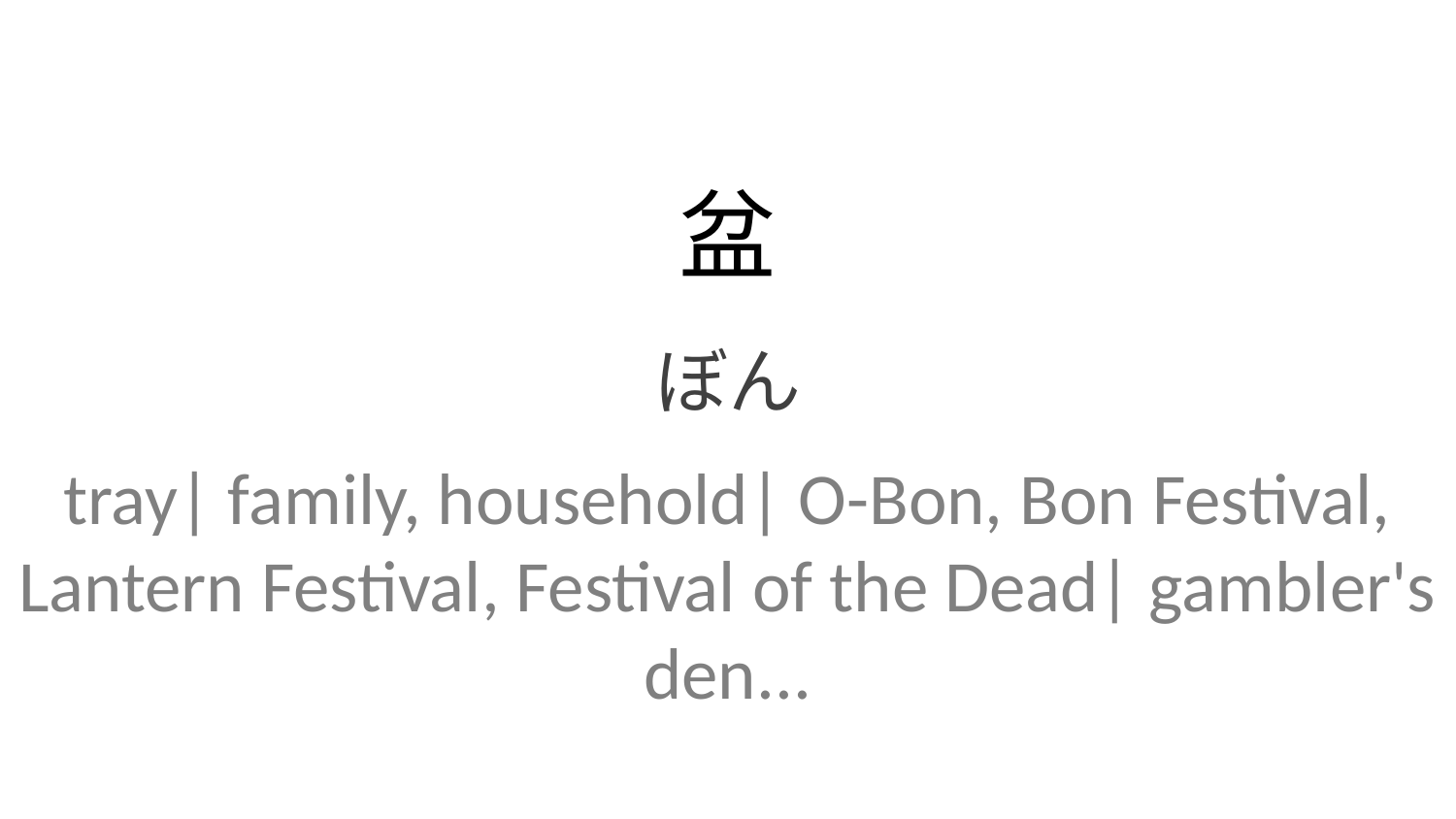

盆

ぼん
tray| family, household| O-Bon, Bon Festival, Lantern Festival, Festival of the Dead| gambler's den...